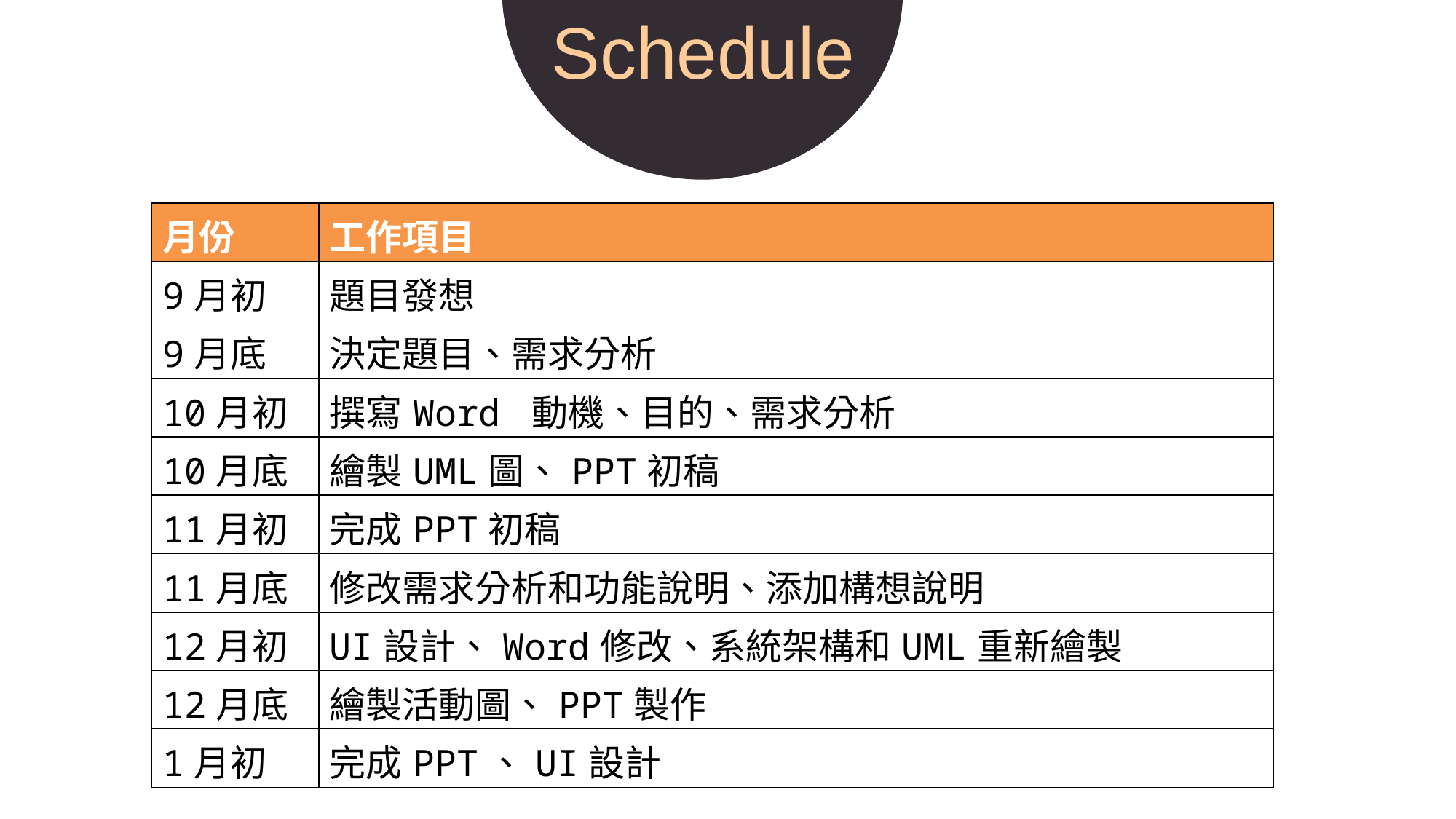

Schedule
| 月份 | 工作項目 |
| --- | --- |
| 9月初 | 題目發想 |
| 9月底 | 決定題目、需求分析 |
| 10月初 | 撰寫Word 動機、目的、需求分析 |
| 10月底 | 繪製UML圖、PPT初稿 |
| 11月初 | 完成PPT初稿 |
| 11月底 | 修改需求分析和功能說明、添加構想說明 |
| 12月初 | UI設計、Word修改、系統架構和UML重新繪製 |
| 12月底 | 繪製活動圖、PPT製作 |
| 1月初 | 完成PPT、UI設計 |